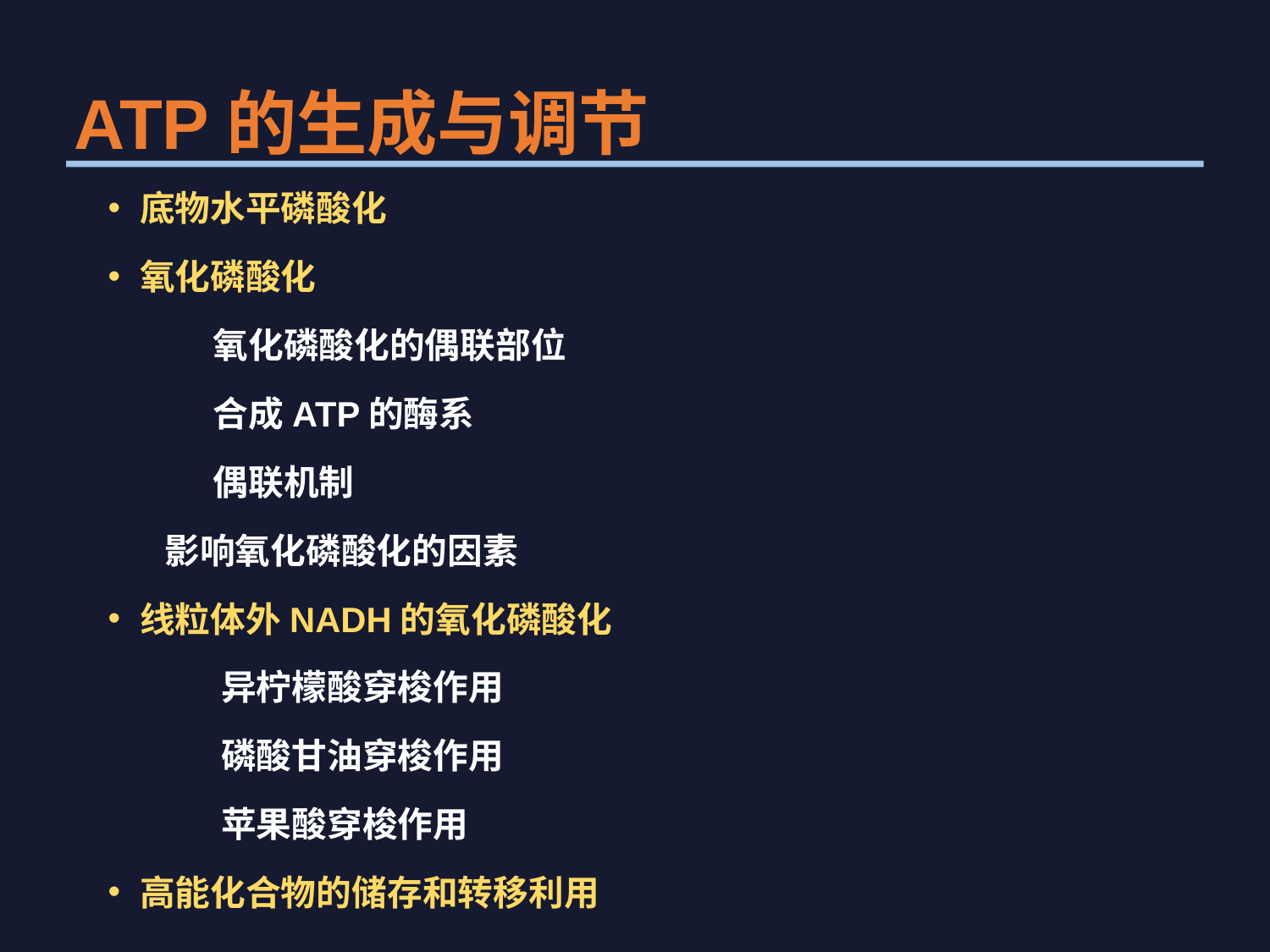

# ATP的生成与调节
底物水平磷酸化
氧化磷酸化
            氧化磷酸化的偶联部位
            合成ATP的酶系
            偶联机制
      影响氧化磷酸化的因素
线粒体外NADH的氧化磷酸化
             异柠檬酸穿梭作用
             磷酸甘油穿梭作用
             苹果酸穿梭作用
高能化合物的储存和转移利用